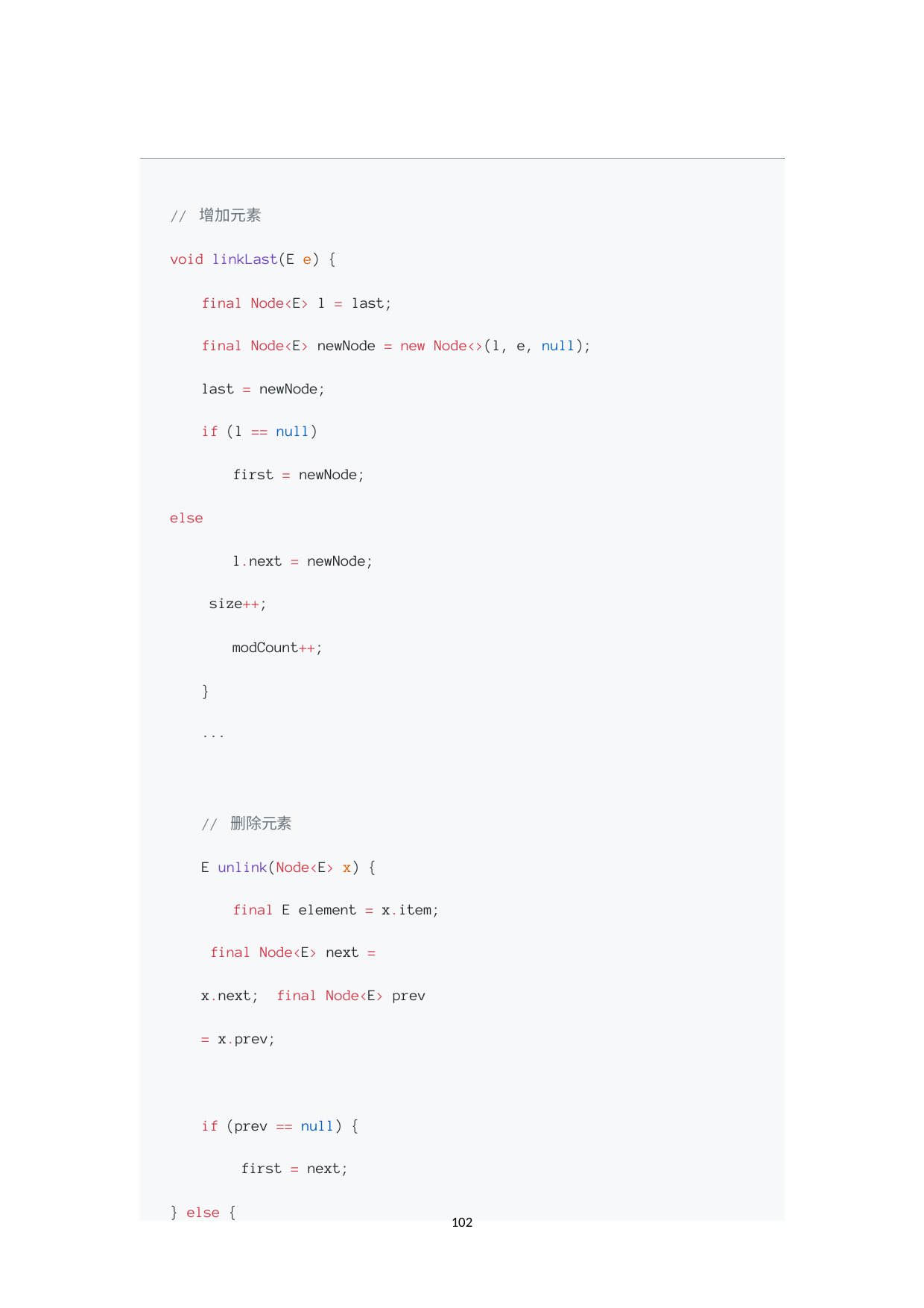

// 增加元素

void linkLast(E e) {

final Node<E> l = last;
final Node<E> newNode = new Node<>(l, e, null);  last = newNode;
if (l == null)  first = newNode;

else
l.next = newNode;  size++;

modCount++;

}

···

// 删除元素

E unlink(Node<E> x) {
final E element = x.item;  final Node<E> next = x.next;  final Node<E> prev = x.prev;

if (prev == null) {  first = next;

} else {
102